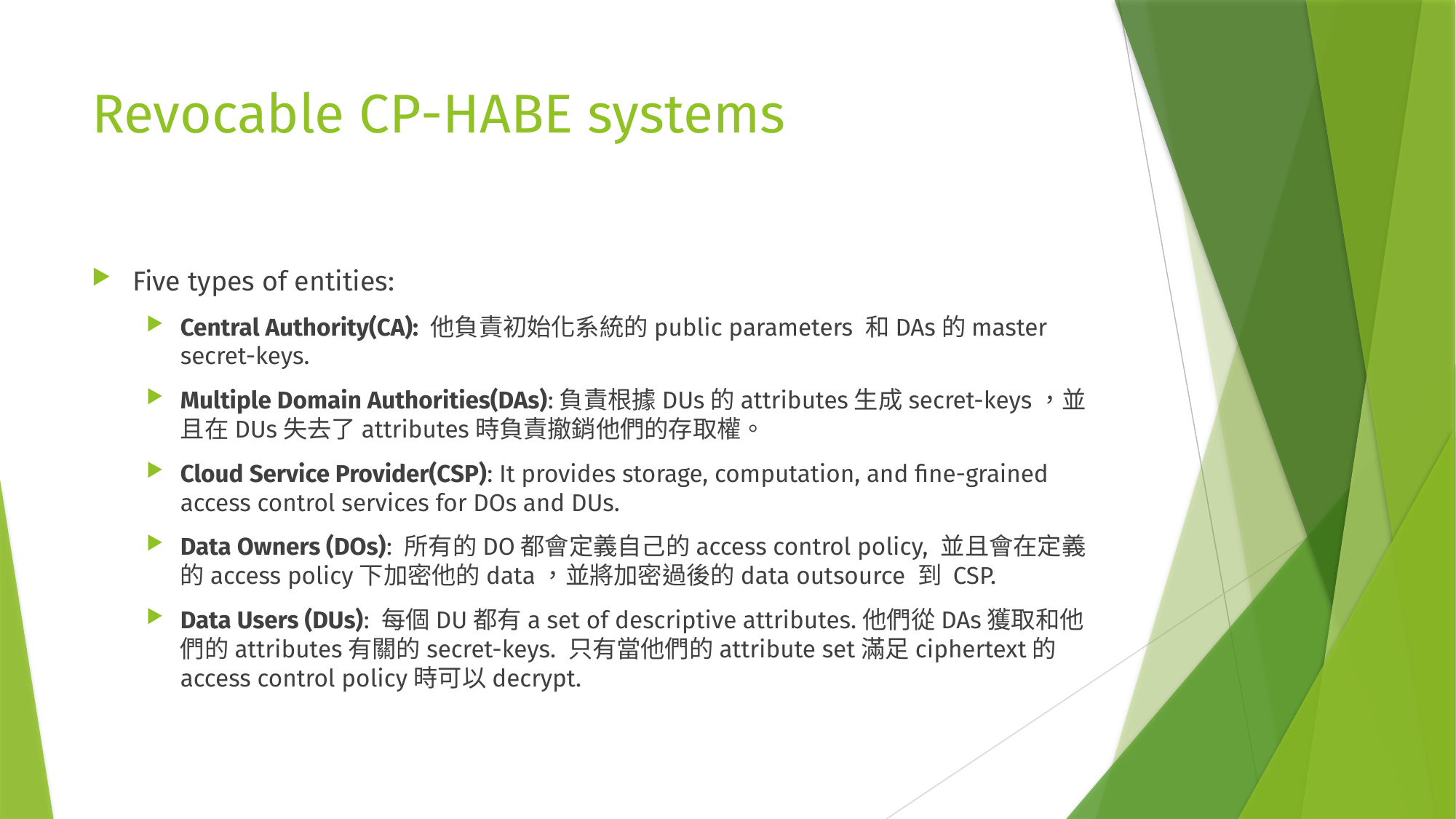

# Revocable CP-HABE systems
Five types of entities:
Central Authority(CA): 他負責初始化系統的public parameters 和DAs的master secret-keys.
Multiple Domain Authorities(DAs):負責根據DUs的attributes生成secret-keys，並且在DUs失去了attributes時負責撤銷他們的存取權。
Cloud Service Provider(CSP): It provides storage, computation, and fine-grained access control services for DOs and DUs.
Data Owners (DOs): 所有的DO都會定義自己的access control policy, 並且會在定義的access policy下加密他的data，並將加密過後的data outsource 到 CSP.
Data Users (DUs): 每個DU都有a set of descriptive attributes.他們從DAs獲取和他們的attributes有關的secret-keys. 只有當他們的attribute set滿足ciphertext的access control policy時可以decrypt.